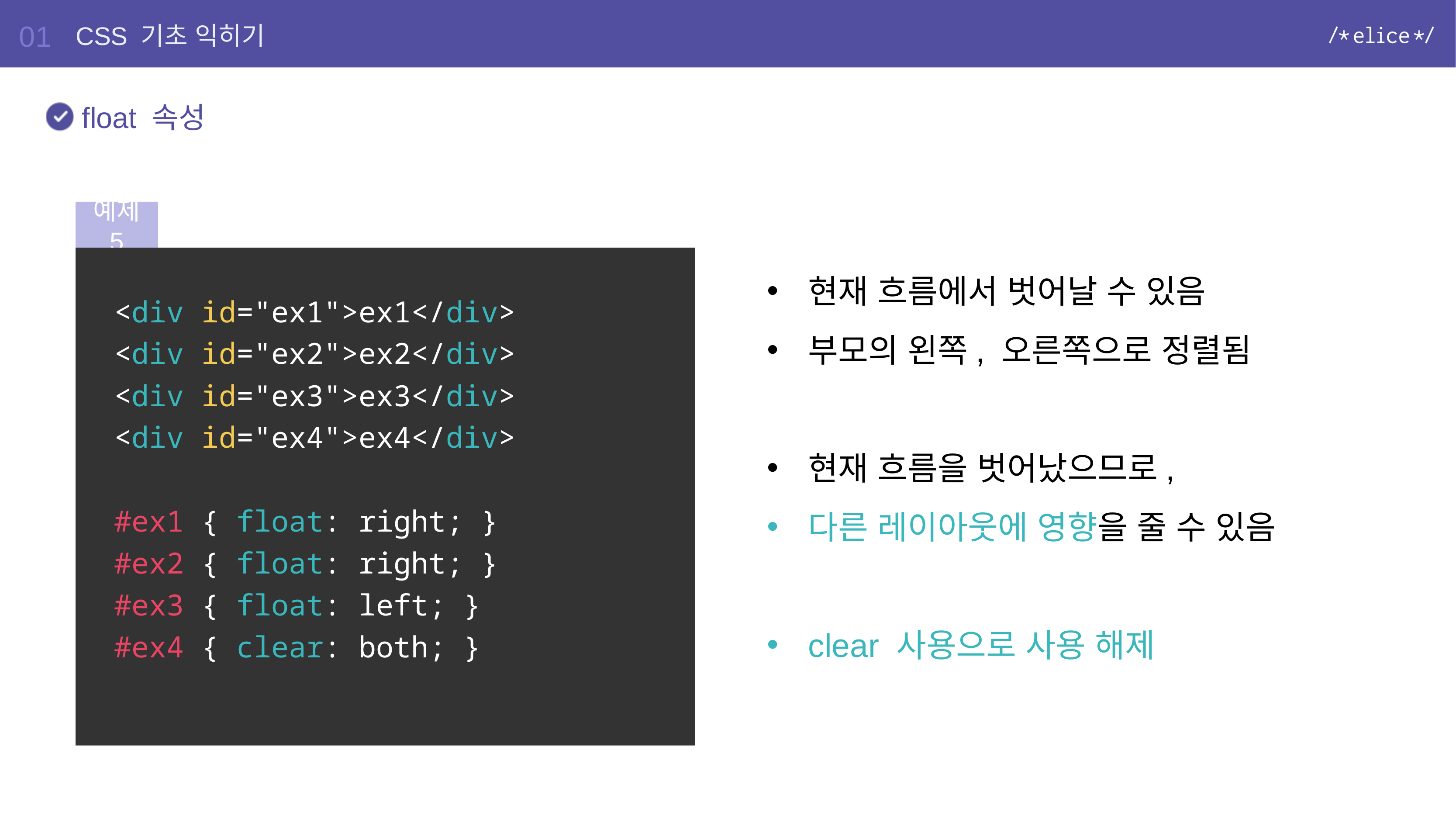

01
CSS 기초 익히기
float 속성
예제 5
<div id="ex1">ex1</div>
<div id="ex2">ex2</div>
<div id="ex3">ex3</div>
<div id="ex4">ex4</div>

#ex1 { float: right; }
#ex2 { float: right; }
#ex3 { float: left; }
#ex4 { clear: both; }

현재 흐름에서 벗어날 수 있음
부모의 왼쪽, 오른쪽으로 정렬됨

현재 흐름을 벗어났으므로,
다른 레이아웃에 영향을 줄 수 있음

clear 사용으로 사용 해제